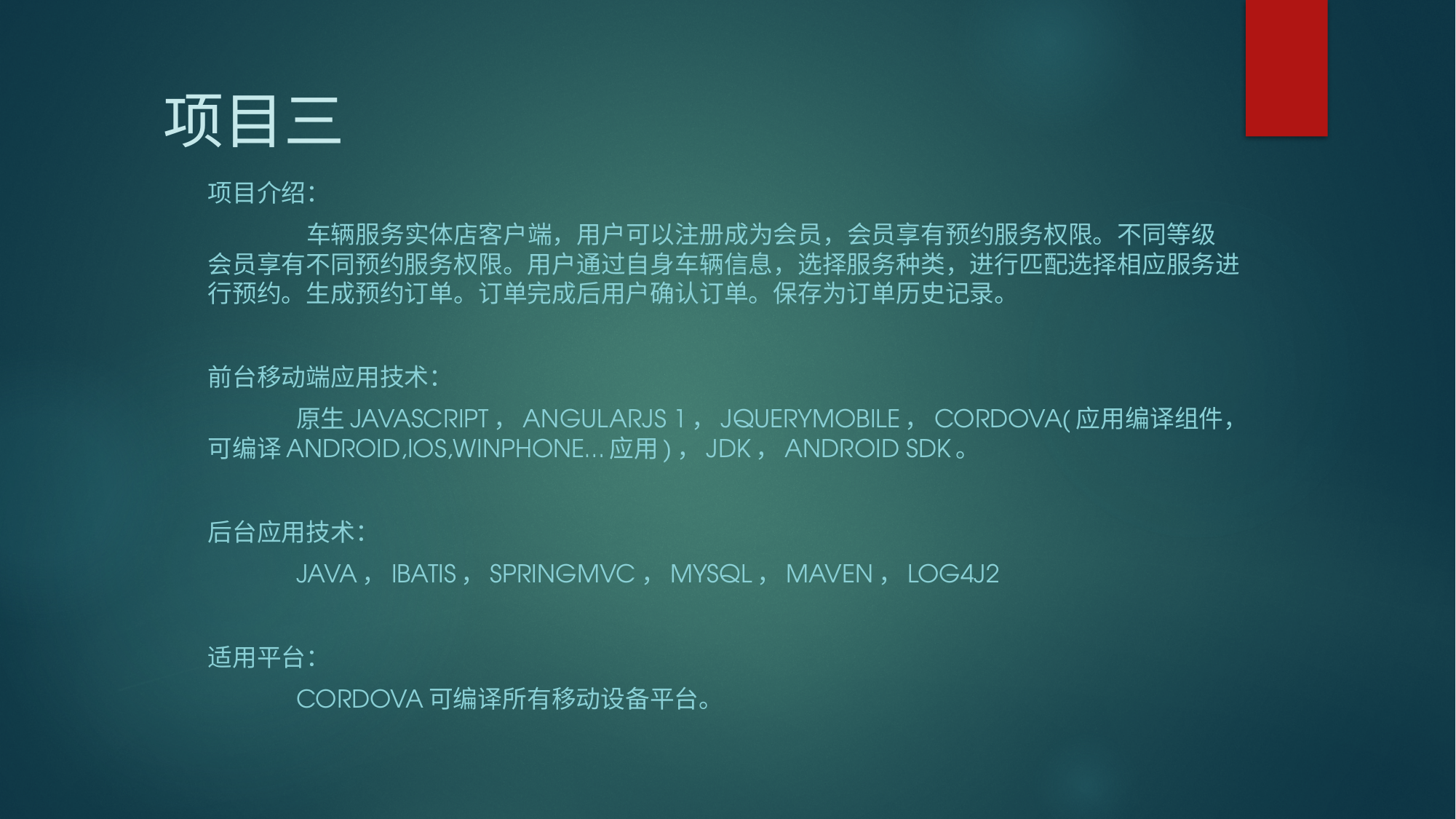

# 项目三
项目介绍：
	 车辆服务实体店客户端，用户可以注册成为会员，会员享有预约服务权限。不同等级会员享有不同预约服务权限。用户通过自身车辆信息，选择服务种类，进行匹配选择相应服务进行预约。生成预约订单。订单完成后用户确认订单。保存为订单历史记录。

前台移动端应用技术：
	原生javascript，angularjs 1，jquerymobile，cordova(应用编译组件，可编译android,ios,winphone…应用)，jdk，android sdk。

后台应用技术：
	java，ibatis，springmvc，mysql，maven，log4j2

适用平台：
	cordova可编译所有移动设备平台。